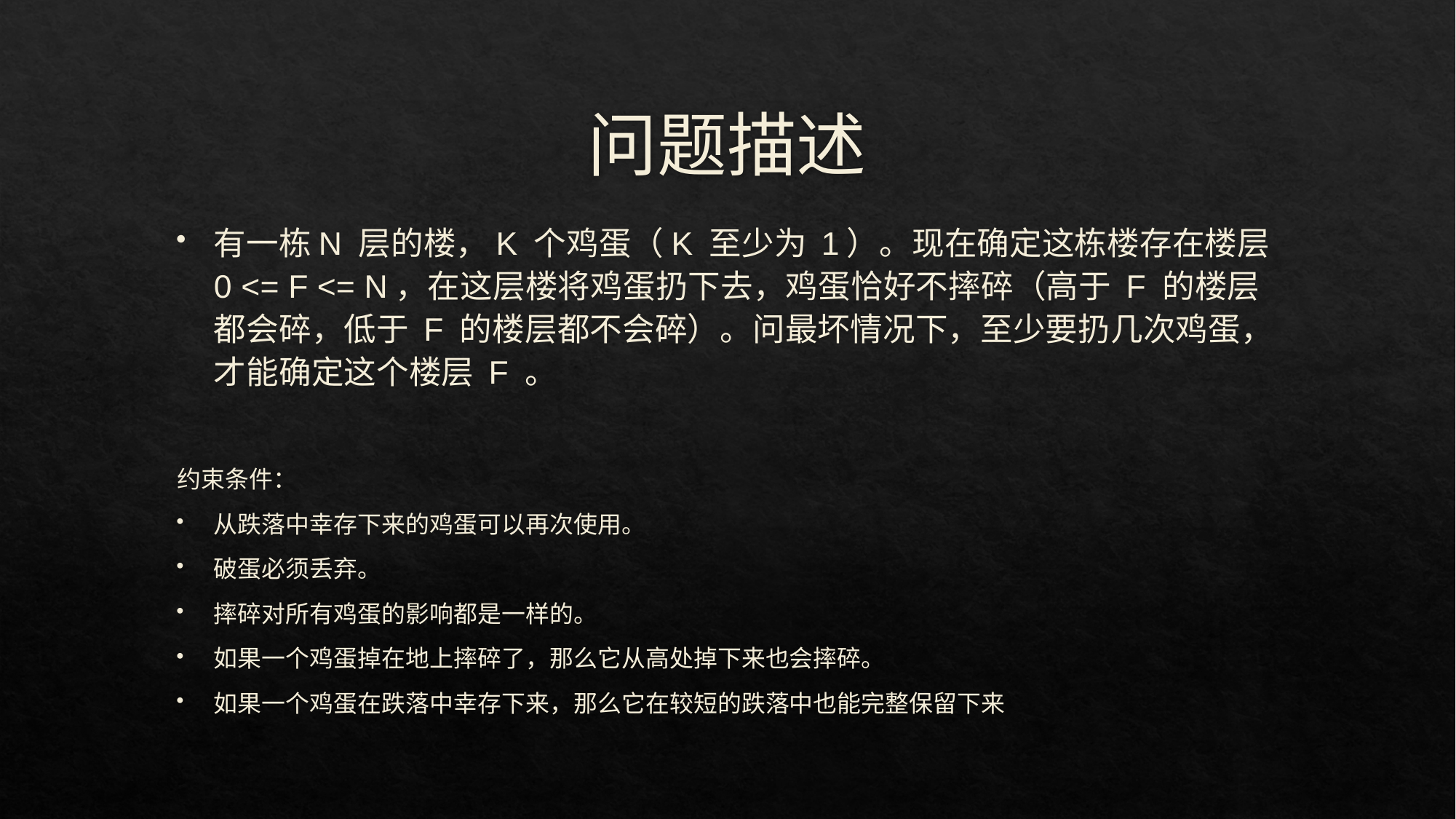

# 问题描述
有一栋N 层的楼，K 个鸡蛋（K 至少为 1）。现在确定这栋楼存在楼层 0 <= F <= N，在这层楼将鸡蛋扔下去，鸡蛋恰好不摔碎（高于 F 的楼层都会碎，低于 F 的楼层都不会碎）。问最坏情况下，至少要扔几次鸡蛋，才能确定这个楼层 F 。

约束条件：
从跌落中幸存下来的鸡蛋可以再次使用。
破蛋必须丢弃。
摔碎对所有鸡蛋的影响都是一样的。
如果一个鸡蛋掉在地上摔碎了，那么它从高处掉下来也会摔碎。
如果一个鸡蛋在跌落中幸存下来，那么它在较短的跌落中也能完整保留下来